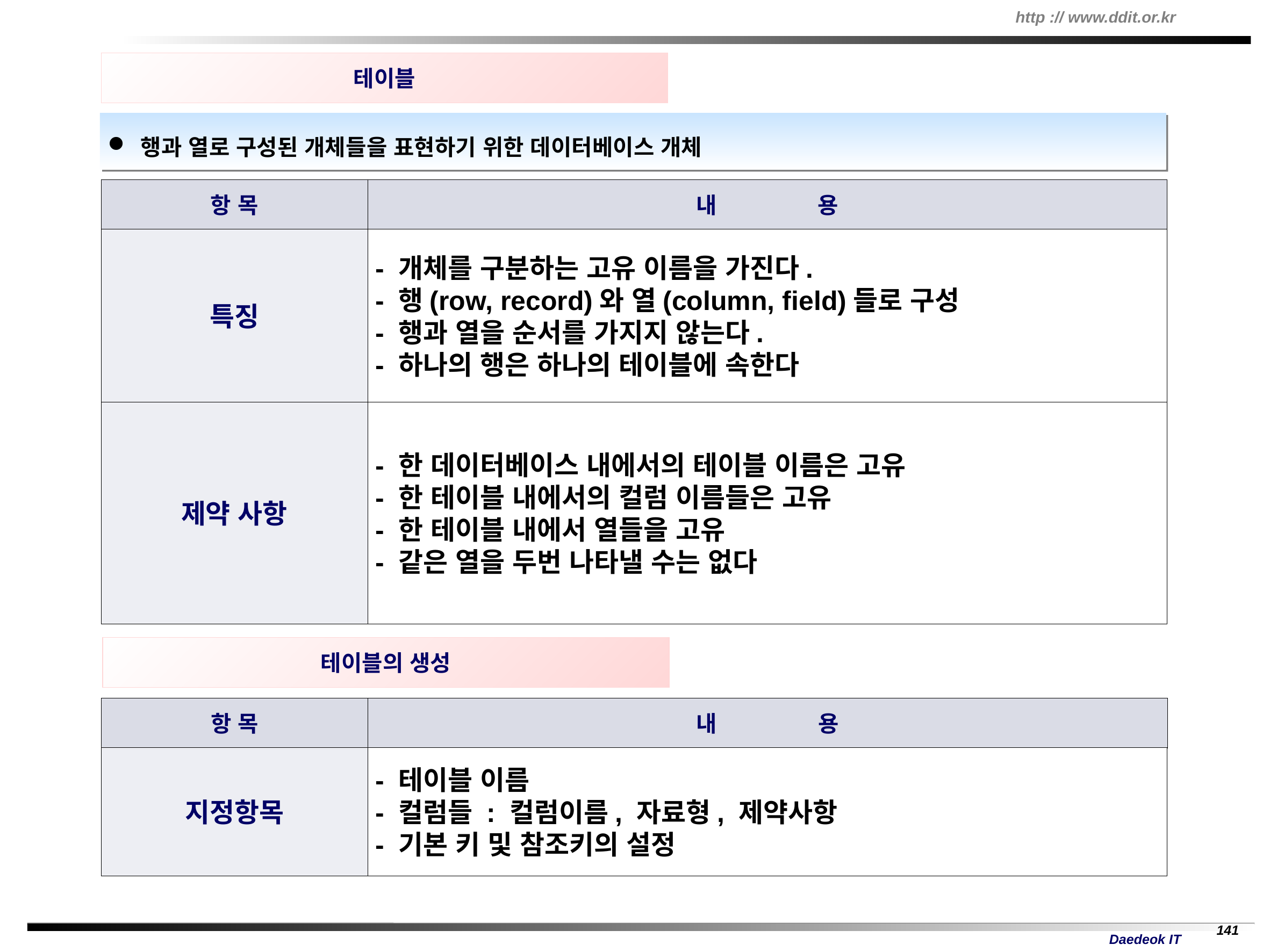

테이블
 행과 열로 구성된 개체들을 표현하기 위한 데이터베이스 개체
항 목
내                용
특징
- 개체를 구분하는 고유 이름을 가진다.
- 행(row, record)와 열(column, field)들로 구성
- 행과 열을 순서를 가지지 않는다.
- 하나의 행은 하나의 테이블에 속한다
제약 사항
- 한 데이터베이스 내에서의 테이블 이름은 고유
- 한 테이블 내에서의 컬럼 이름들은 고유
- 한 테이블 내에서 열들을 고유
- 같은 열을 두번 나타낼 수는 없다
테이블의 생성
항 목
내                용
지정항목
- 테이블 이름
- 컬럼들 : 컬럼이름, 자료형, 제약사항
- 기본 키 및 참조키의 설정